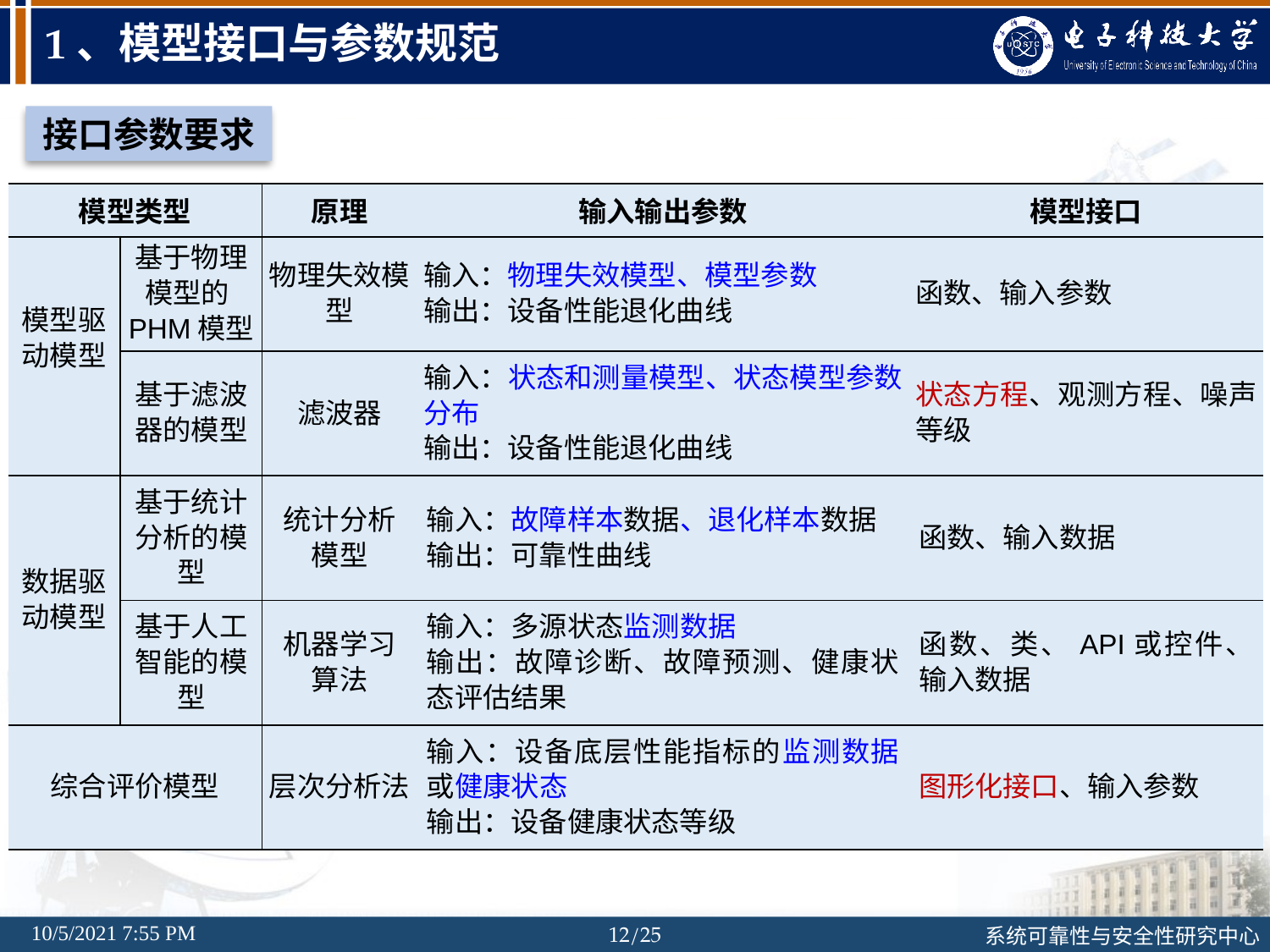

# 1、模型接口与参数规范
接口参数要求
| 模型类型 |  | 原理 | 输入输出参数 | 模型接口 |
| --- | --- | --- | --- | --- |
| 模型驱动模型 | 基于物理模型的PHM模型 | 物理失效模型 | 输入：物理失效模型、模型参数 输出：设备性能退化曲线 | 函数、输入参数 |
|  | 基于滤波器的模型 | 滤波器 | 输入：状态和测量模型、状态模型参数分布 输出：设备性能退化曲线 | 状态方程、观测方程、噪声等级 |
| 数据驱动模型 | 基于统计分析的模型 | 统计分析模型 | 输入：故障样本数据、退化样本数据 输出：可靠性曲线 | 函数、输入数据 |
|  | 基于人工智能的模型 | 机器学习算法 | 输入：多源状态监测数据 输出：故障诊断、故障预测、健康状态评估结果 | 函数、类、API或控件、输入数据 |
| 综合评价模型 |  | 层次分析法 | 输入：设备底层性能指标的监测数据或健康状态 输出：设备健康状态等级 | 图形化接口、输入参数 |